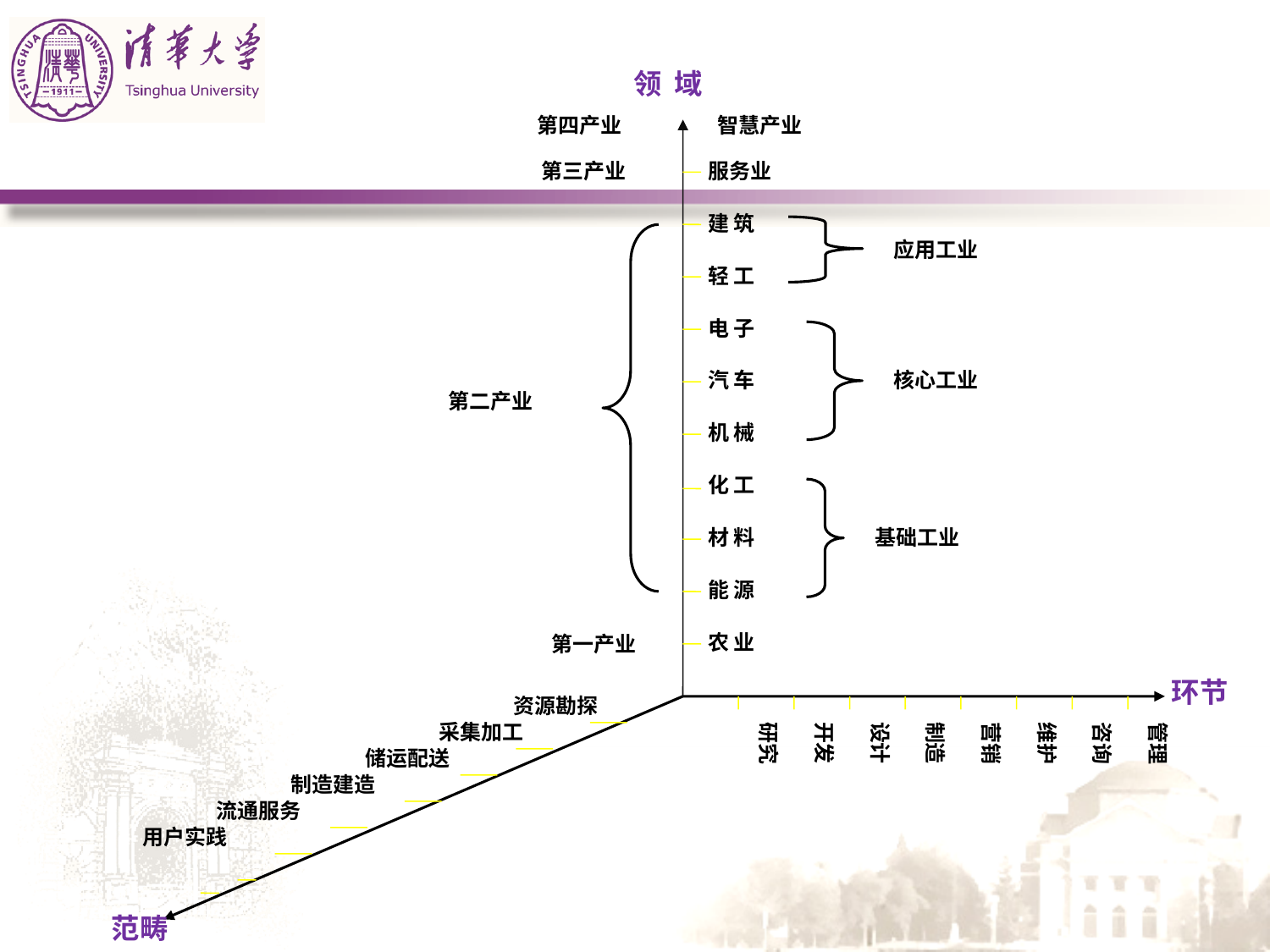

#
领  域

第三产业
服务业
建 筑
轻 工
电 子
汽 车
机 械
化 工
材 料
能 源
农 业

应用工业

核心工业
第二产业

基础工业
第一产业
环节
资源勘探
采集加工
储运配送
制造建造
流通服务
用户实践
研究
开发
设计
制造
营销
维护
咨询
管理
范畴

第四产业
智慧产业